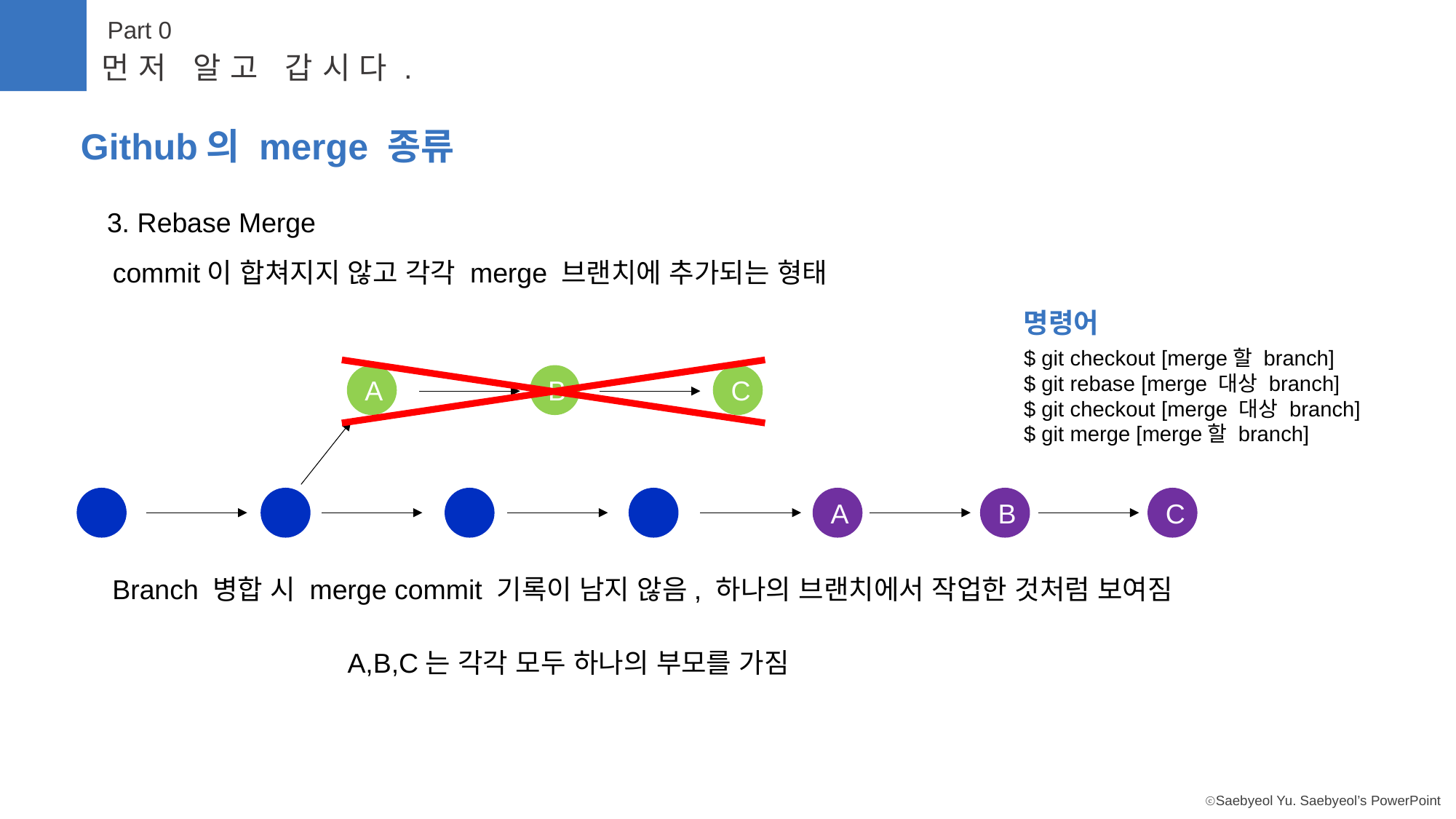

Part 0
먼저 알고 갑시다.
Github의 merge 종류
3. Rebase Merge
commit이 합쳐지지 않고 각각 merge 브랜치에 추가되는 형태
명령어

$ git checkout [merge할 branch]
$ git rebase [merge 대상 branch]
$ git checkout [merge 대상 branch]
$ git merge [merge할 branch]
A
B
C

A
B
C
Branch 병합 시 merge commit 기록이 남지 않음, 하나의 브랜치에서 작업한 것처럼 보여짐
A,B,C는 각각 모두 하나의 부모를 가짐